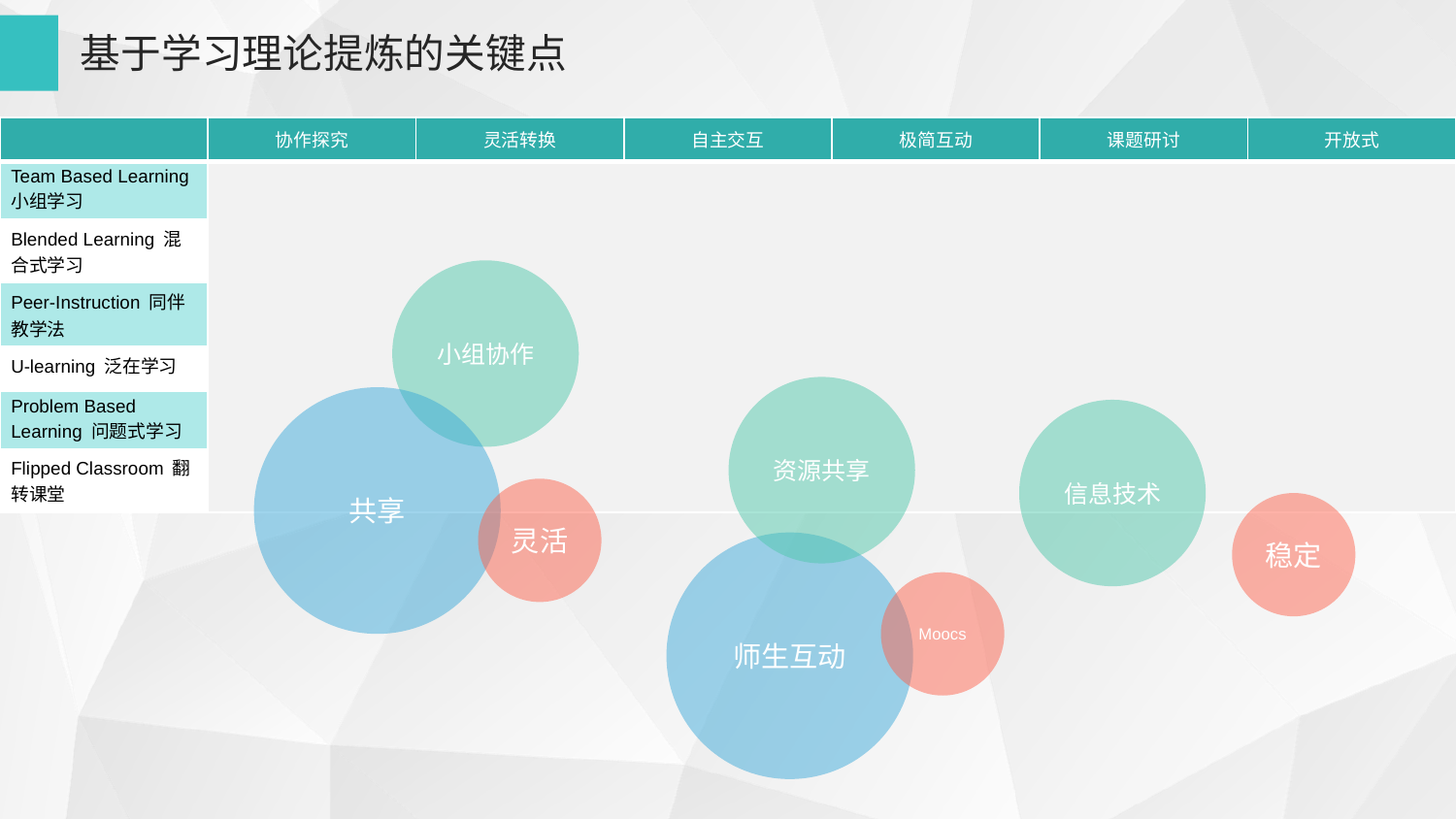

基于学习理论提炼的关键点
|  | 协作探究 | 灵活转换 | 自主交互 | 极简互动 | 课题研讨 | 开放式 |
| --- | --- | --- | --- | --- | --- | --- |
| Team Based Learning 小组学习 |  |  |  |  |  |  |
| Blended Learning 混合式学习 |  |  |  |  |  |  |
| Peer-Instruction 同伴教学法 |  |  |  |  |  |  |
| U-learning 泛在学习 |  |  |  |  |  |  |
| Problem Based Learning 问题式学习 |  |  |  |  |  |  |
| Flipped Classroom 翻转课堂 |  |  |  |  |  |  |
小组协作
资源共享
共享
信息技术
灵活
稳定
师生互动
Moocs